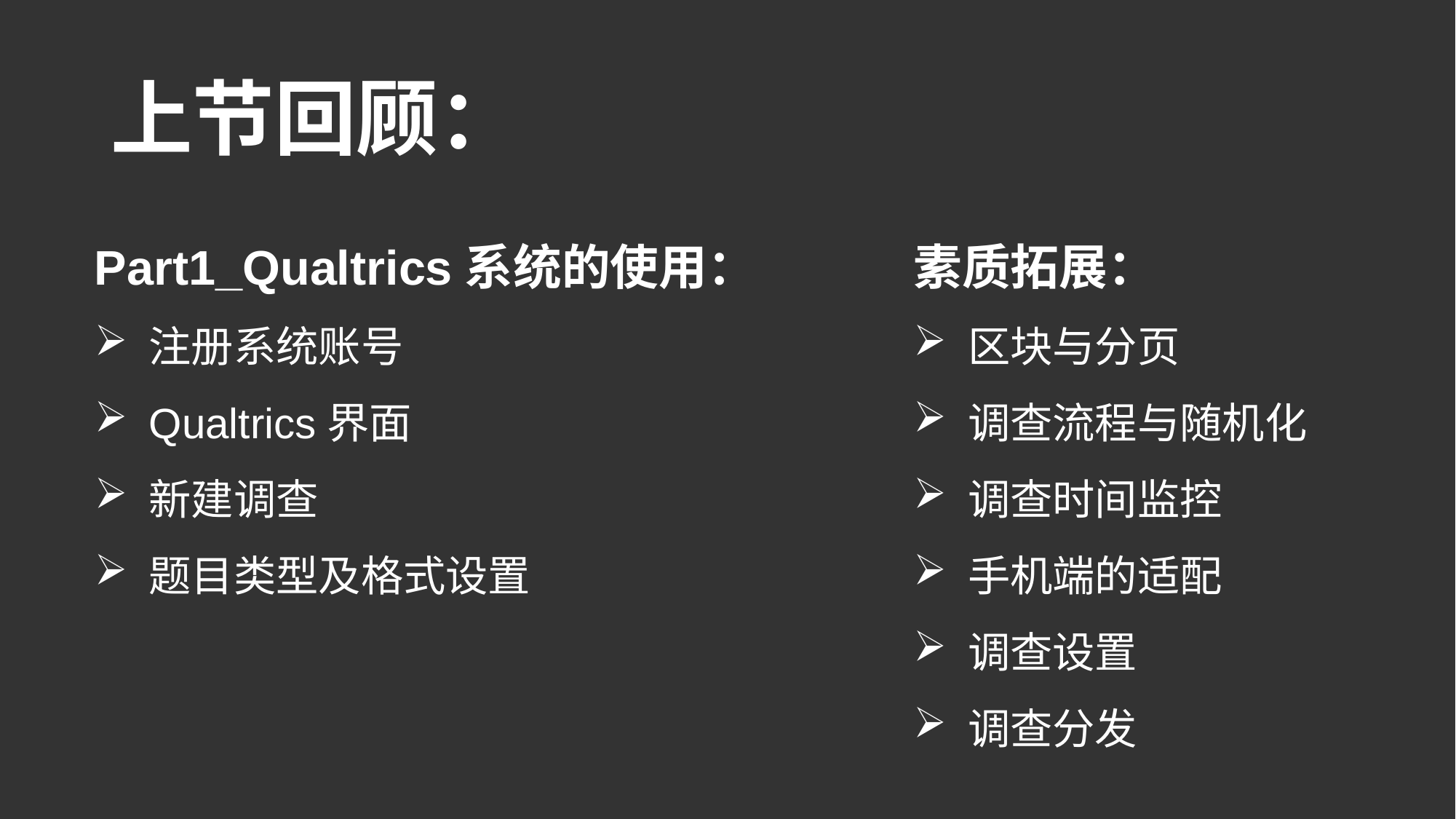

# 上节回顾：
Part1_Qualtrics系统的使用：
注册系统账号
Qualtrics界面
新建调查
题目类型及格式设置

素质拓展：
区块与分页
调查流程与随机化
调查时间监控
手机端的适配
调查设置
调查分发